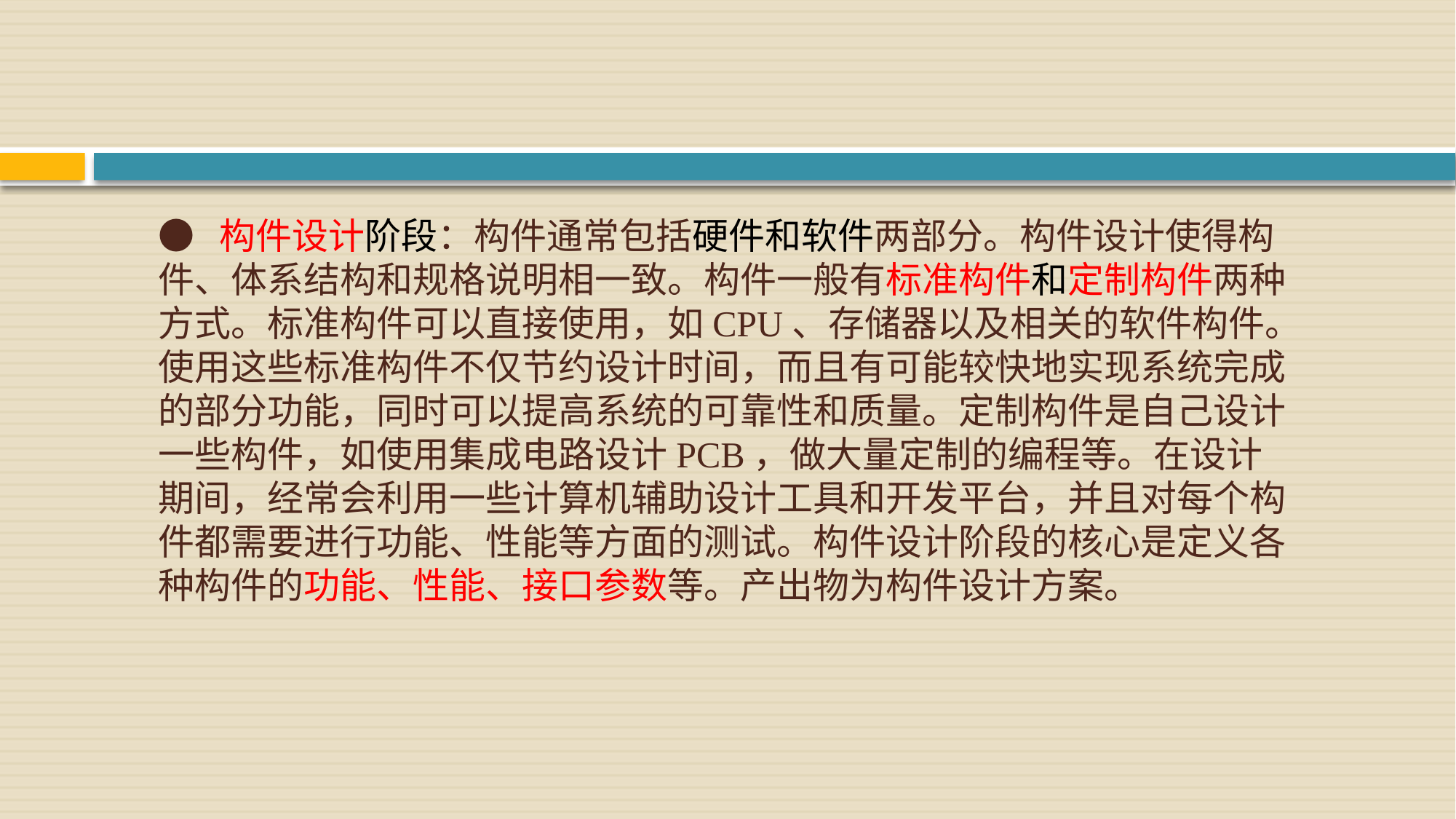

# ●  构件设计阶段：构件通常包括硬件和软件两部分。构件设计使得构件、体系结构和规格说明相一致。构件一般有标准构件和定制构件两种方式。标准构件可以直接使用，如CPU、存储器以及相关的软件构件。使用这些标准构件不仅节约设计时间，而且有可能较快地实现系统完成的部分功能，同时可以提高系统的可靠性和质量。定制构件是自己设计一些构件，如使用集成电路设计PCB，做大量定制的编程等。在设计期间，经常会利用一些计算机辅助设计工具和开发平台，并且对每个构件都需要进行功能、性能等方面的测试。构件设计阶段的核心是定义各种构件的功能、性能、接口参数等。产出物为构件设计方案。